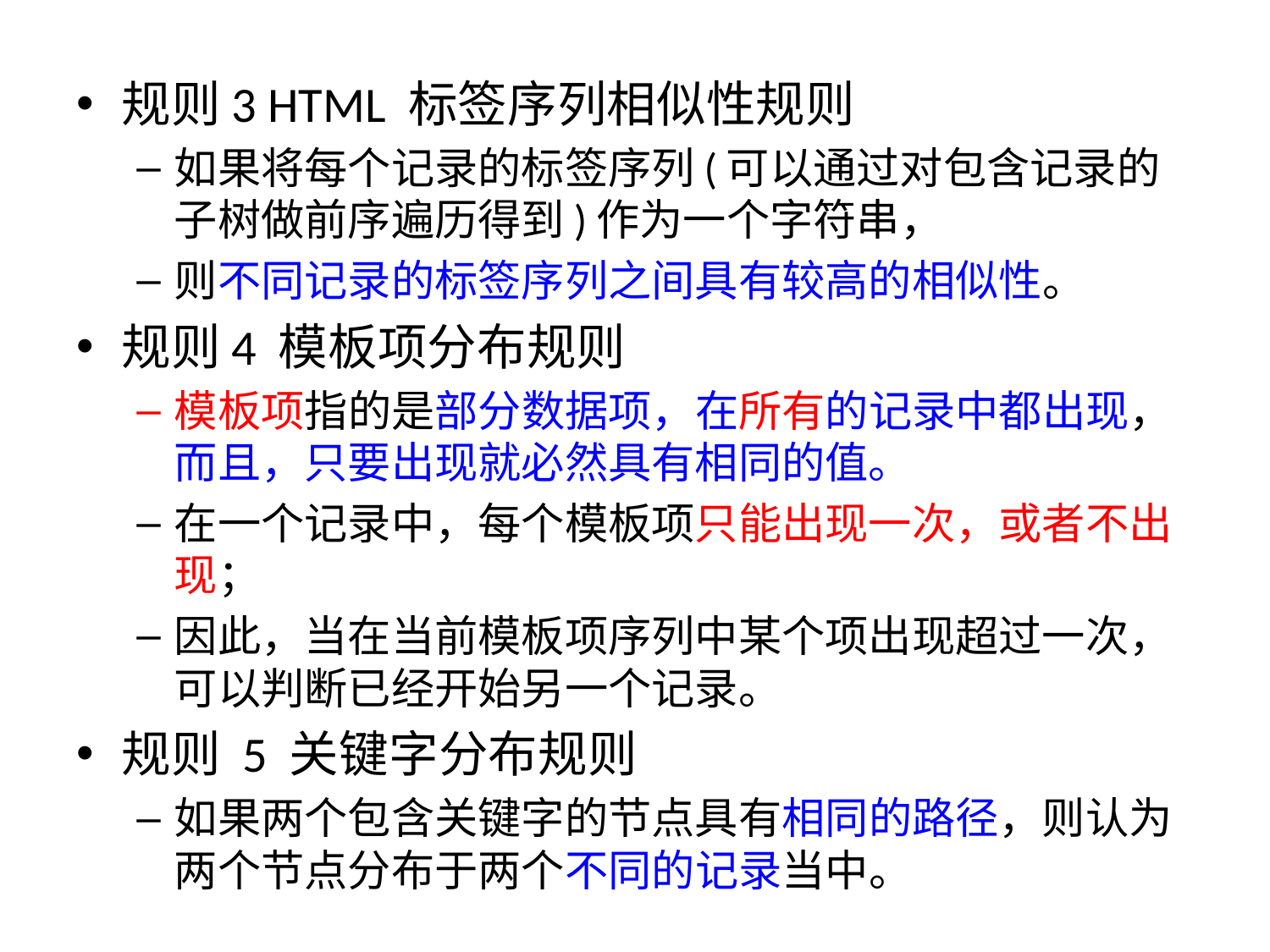

规则3 HTML 标签序列相似性规则
如果将每个记录的标签序列(可以通过对包含记录的子树做前序遍历得到)作为一个字符串，
则不同记录的标签序列之间具有较高的相似性。
规则4 模板项分布规则
模板项指的是部分数据项，在所有的记录中都出现，而且，只要出现就必然具有相同的值。
在一个记录中，每个模板项只能出现一次，或者不出现；
因此，当在当前模板项序列中某个项出现超过一次，可以判断已经开始另一个记录。
规则 5 关键字分布规则
如果两个包含关键字的节点具有相同的路径，则认为两个节点分布于两个不同的记录当中。